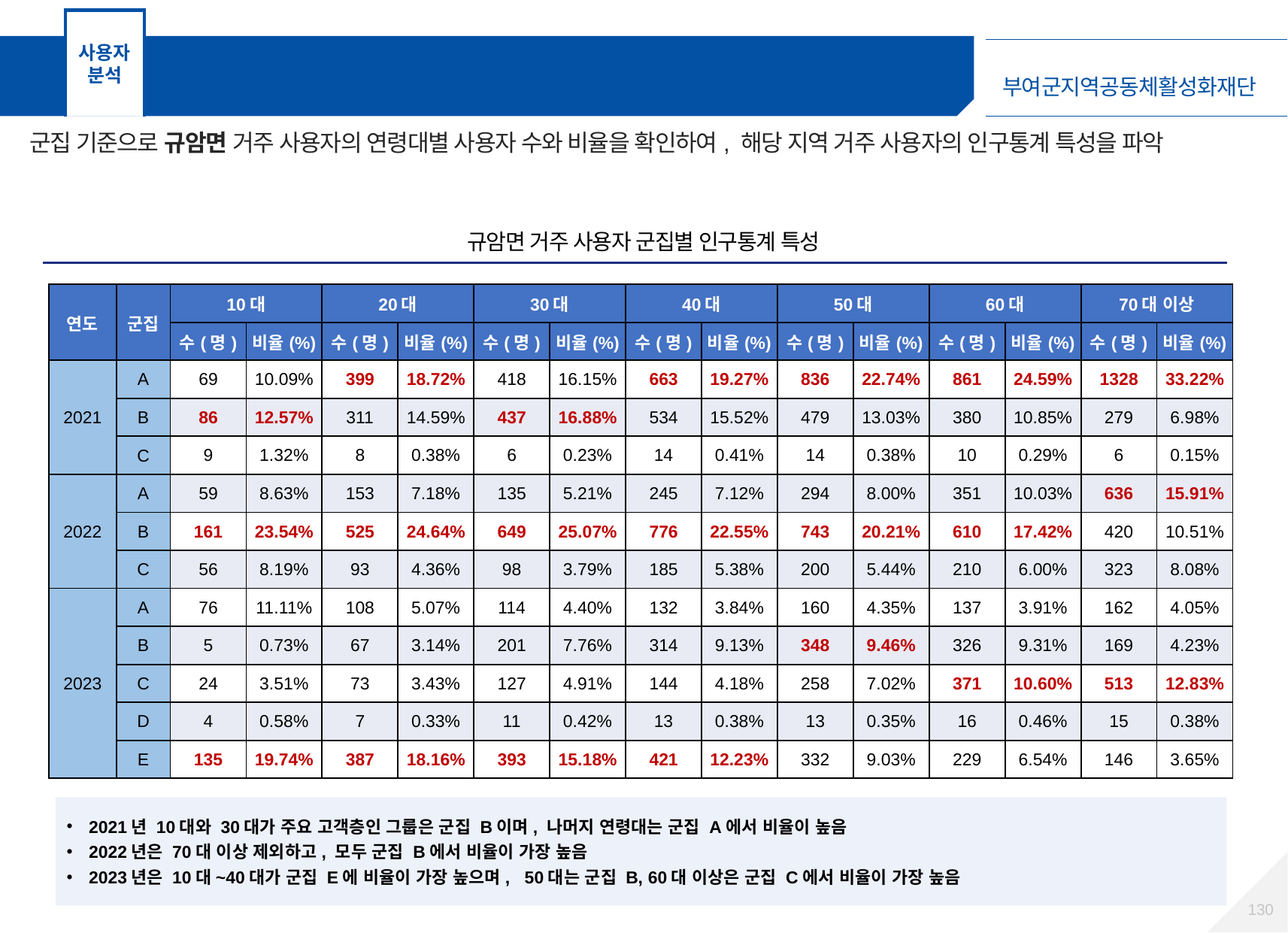

사용자
분석
고객 군집분석 – 규암면 거주 사용자
군집 기준으로 규암면 거주 사용자의 연령대별 사용자 수와 비율을 확인하여, 해당 지역 거주 사용자의 인구통계 특성을 파악
규암면 거주 사용자 군집별 인구통계 특성
| 연도 | 군집 | 10대 |  | 20대 |  | 30대 |  | 40대 |  | 50대 |  | 60대 |  | 70대 이상 |  |
| --- | --- | --- | --- | --- | --- | --- | --- | --- | --- | --- | --- | --- | --- | --- | --- |
| 연도 | 군집 | 수(명) | 비율(%) | 수(명) | 비율(%) | 수(명) | 비율(%) | 수(명) | 비율(%) | 수(명) | 비율(%) | 수(명) | 비율(%) | 수(명) | 비율(%) |
| 2021 | A | 69 | 10.09% | 399 | 18.72% | 418 | 16.15% | 663 | 19.27% | 836 | 22.74% | 861 | 24.59% | 1328 | 33.22% |
|  | B | 86 | 12.57% | 311 | 14.59% | 437 | 16.88% | 534 | 15.52% | 479 | 13.03% | 380 | 10.85% | 279 | 6.98% |
|  | C | 9 | 1.32% | 8 | 0.38% | 6 | 0.23% | 14 | 0.41% | 14 | 0.38% | 10 | 0.29% | 6 | 0.15% |
| 2022 | A | 59 | 8.63% | 153 | 7.18% | 135 | 5.21% | 245 | 7.12% | 294 | 8.00% | 351 | 10.03% | 636 | 15.91% |
|  | B | 161 | 23.54% | 525 | 24.64% | 649 | 25.07% | 776 | 22.55% | 743 | 20.21% | 610 | 17.42% | 420 | 10.51% |
|  | C | 56 | 8.19% | 93 | 4.36% | 98 | 3.79% | 185 | 5.38% | 200 | 5.44% | 210 | 6.00% | 323 | 8.08% |
| 2023 | A | 76 | 11.11% | 108 | 5.07% | 114 | 4.40% | 132 | 3.84% | 160 | 4.35% | 137 | 3.91% | 162 | 4.05% |
|  | B | 5 | 0.73% | 67 | 3.14% | 201 | 7.76% | 314 | 9.13% | 348 | 9.46% | 326 | 9.31% | 169 | 4.23% |
|  | C | 24 | 3.51% | 73 | 3.43% | 127 | 4.91% | 144 | 4.18% | 258 | 7.02% | 371 | 10.60% | 513 | 12.83% |
|  | D | 4 | 0.58% | 7 | 0.33% | 11 | 0.42% | 13 | 0.38% | 13 | 0.35% | 16 | 0.46% | 15 | 0.38% |
|  | E | 135 | 19.74% | 387 | 18.16% | 393 | 15.18% | 421 | 12.23% | 332 | 9.03% | 229 | 6.54% | 146 | 3.65% |
2021년 10대와 30대가 주요 고객층인 그룹은 군집 B이며, 나머지 연령대는 군집 A에서 비율이 높음
2022년은 70대 이상 제외하고, 모두 군집 B에서 비율이 가장 높음
2023년은 10대~40대가 군집 E에 비율이 가장 높으며,   50대는 군집 B, 60대 이상은 군집 C에서 비율이 가장 높음
130